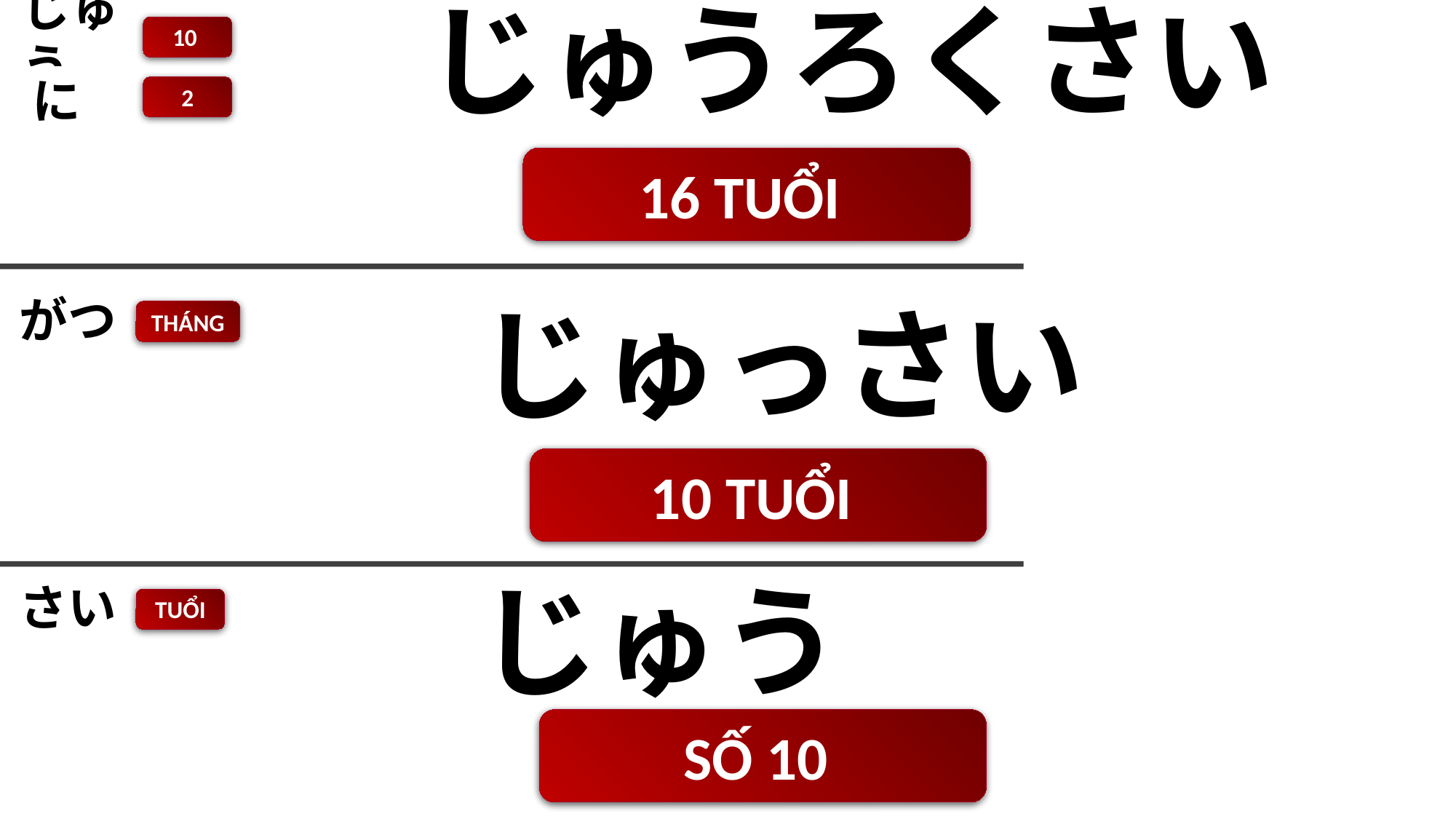

じゅう
10
じゅうろくさい
に
2
16 TUỔI

がつ
THÁNG
じゅっさい
10 TUỔI

さい
じゅう
TUỔI
SỐ 10